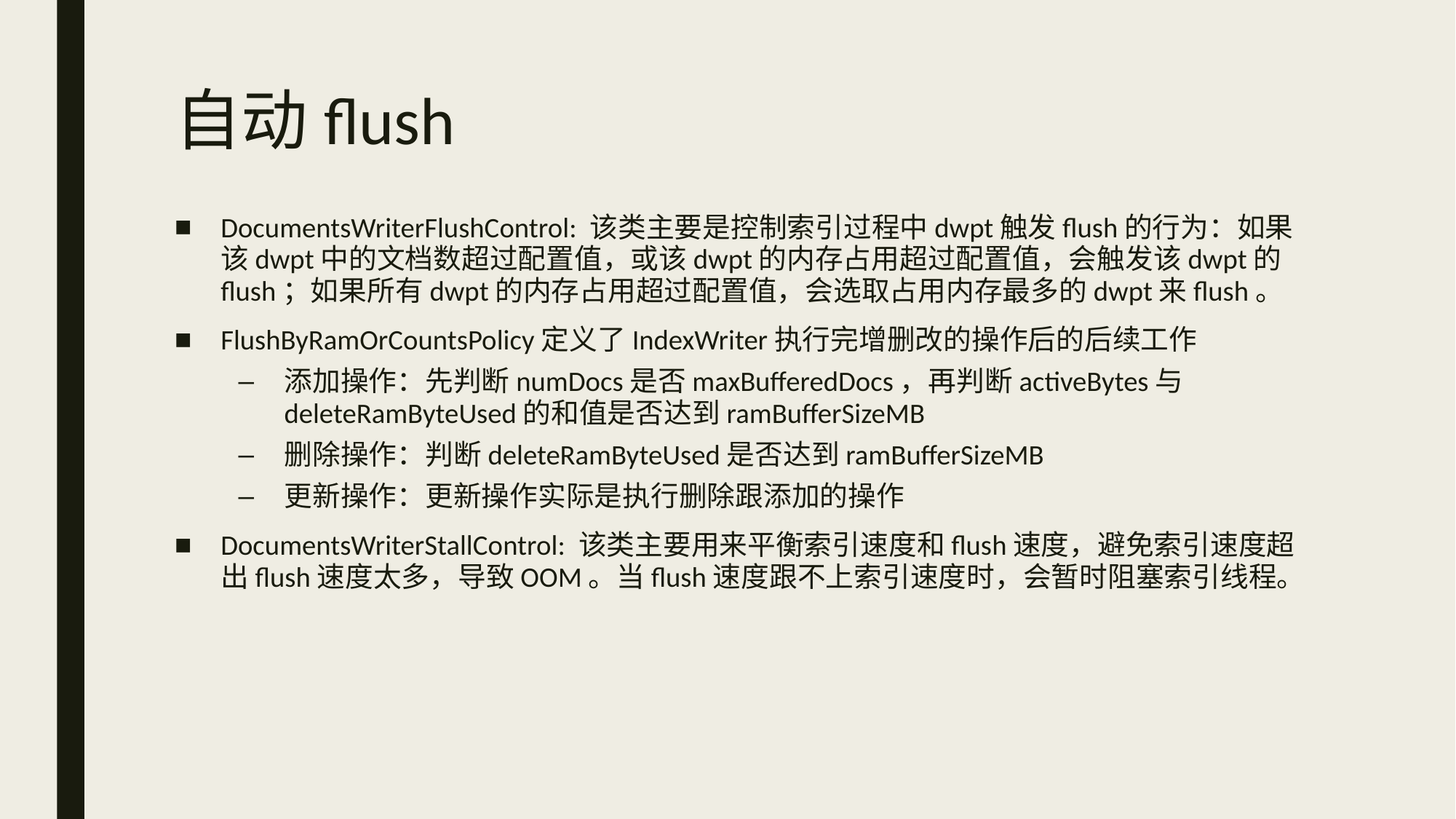

# 自动flush
DocumentsWriterFlushControl: 该类主要是控制索引过程中dwpt触发flush的行为：如果该dwpt中的文档数超过配置值，或该dwpt的内存占用超过配置值，会触发该dwpt的flush；如果所有dwpt的内存占用超过配置值，会选取占用内存最多的dwpt来flush。
FlushByRamOrCountsPolicy定义了IndexWriter执行完增删改的操作后的后续工作
添加操作：先判断numDocs是否maxBufferedDocs，再判断activeBytes与deleteRamByteUsed的和值是否达到ramBufferSizeMB
删除操作：判断deleteRamByteUsed是否达到ramBufferSizeMB
更新操作：更新操作实际是执行删除跟添加的操作
DocumentsWriterStallControl: 该类主要用来平衡索引速度和flush速度，避免索引速度超出flush速度太多，导致OOM。当flush速度跟不上索引速度时，会暂时阻塞索引线程。